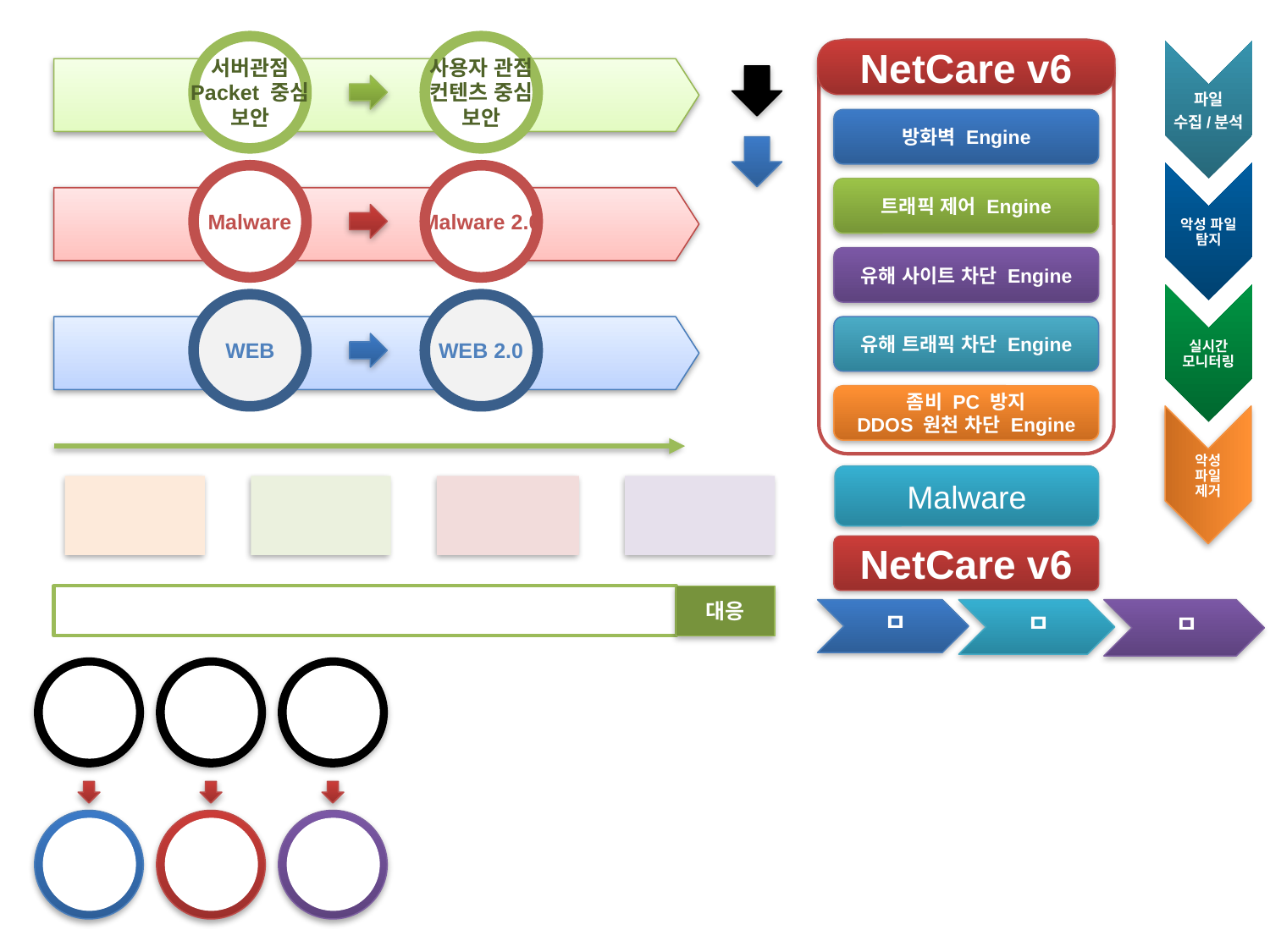

서버관점
Packet 중심
보안
사용자 관점
컨텐츠 중심
보안

Malware
Malware 2.0

WEB
WEB 2.0

NetCare v6

방화벽 Engine
트래픽 제어 Engine
유해 사이트 차단 Engine
유해 트래픽 차단 Engine
좀비 PC 방지
DDOS 원천 차단 Engine

파일
수집/분석

악성 파일 탐지

실시간 모니터링

악성
파일
제거
Malware

NetCare v6

대응

ㅁ

ㅁ

ㅁ